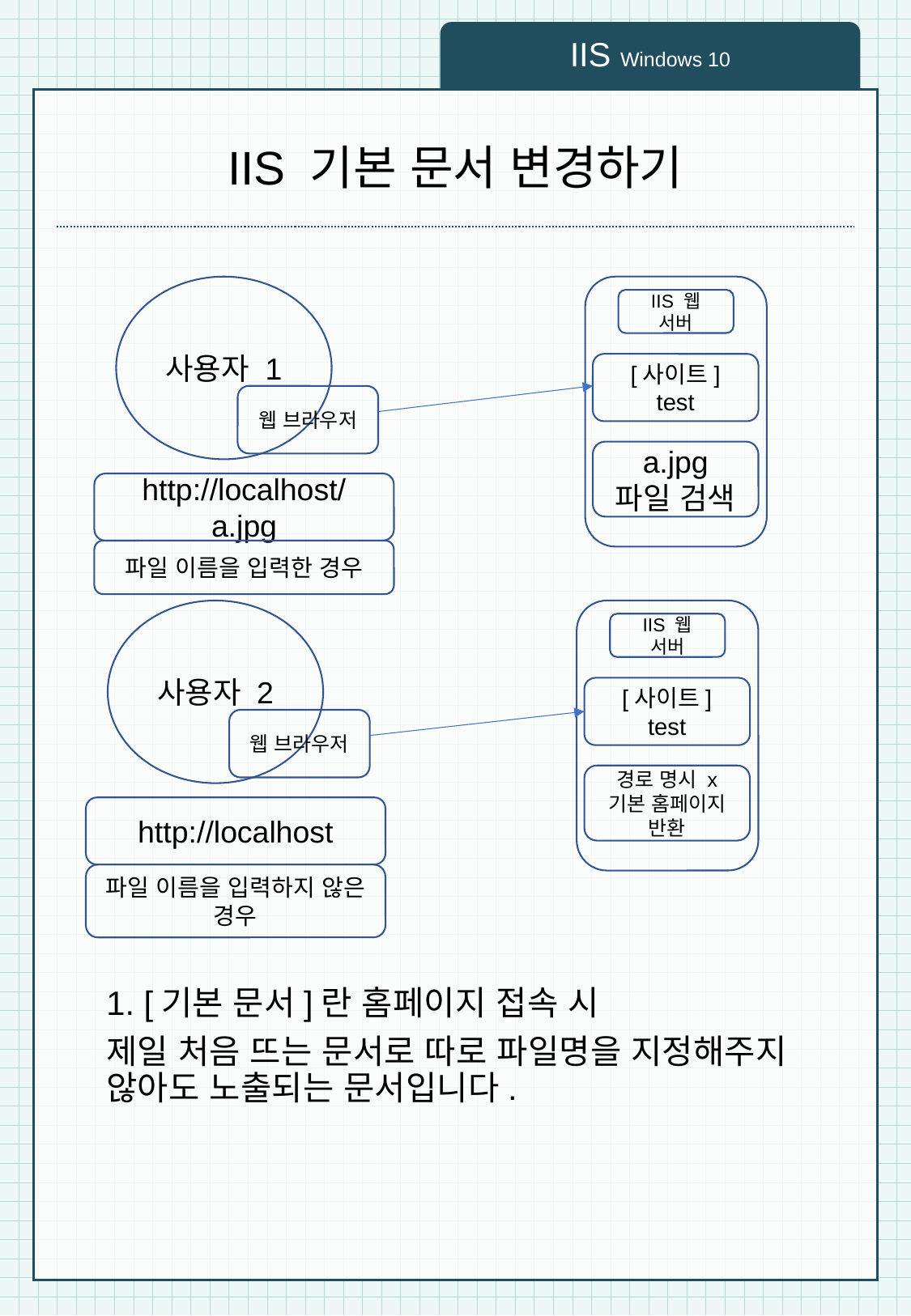

IIS Windows 10

# IIS 기본 문서 변경하기
사용자 1

IIS 웹 서버
[사이트]
test
웹 브라우저
a.jpg 파일 검색
http://localhost/a.jpg
파일 이름을 입력한 경우
사용자 2

IIS 웹 서버
[사이트]
test
웹 브라우저
경로 명시 x
기본 홈페이지 반환
http://localhost
파일 이름을 입력하지 않은 경우
1. [기본 문서]란 홈페이지 접속 시
제일 처음 뜨는 문서로 따로 파일명을 지정해주지 않아도 노출되는 문서입니다.